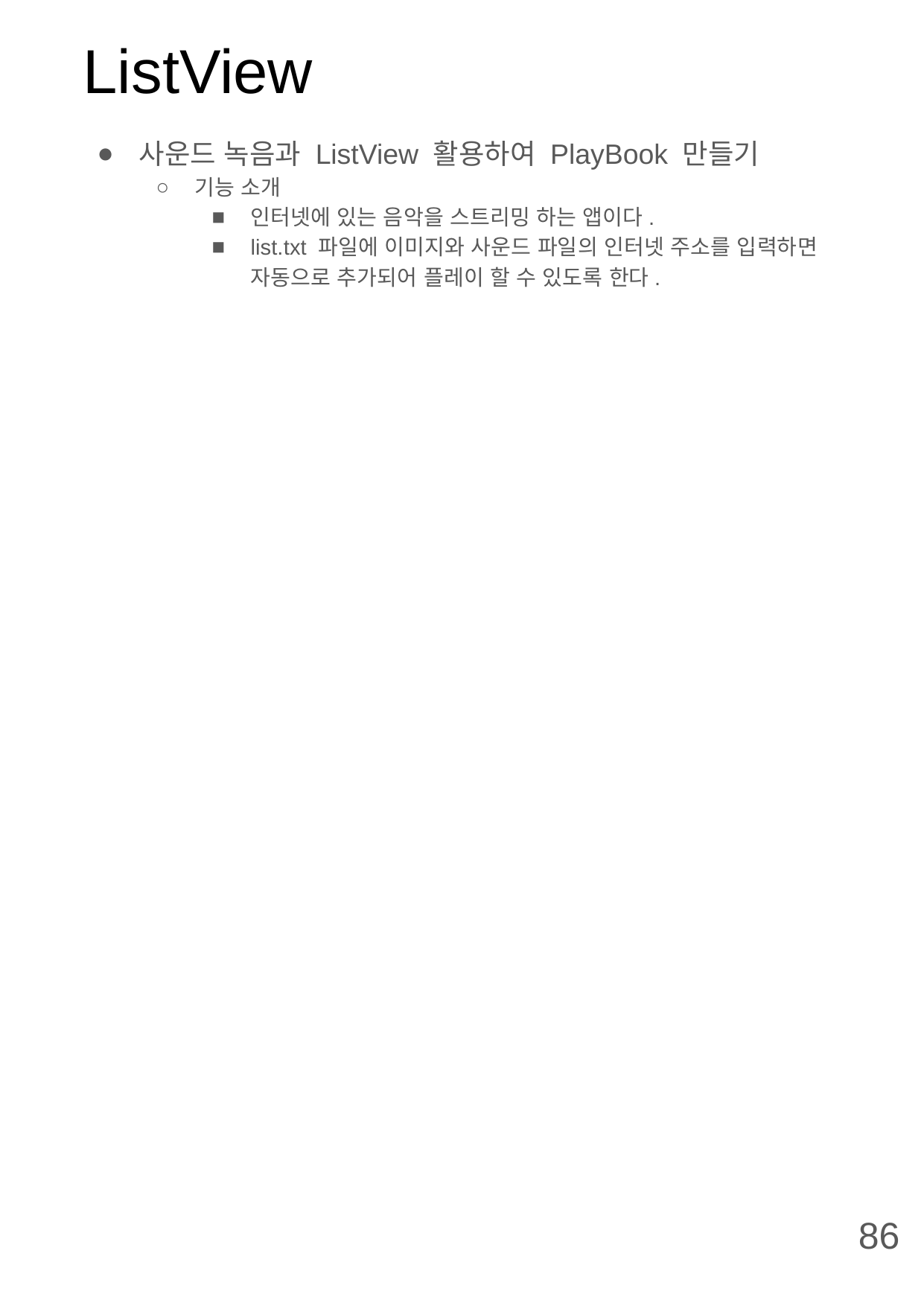

# ListView
사운드 녹음과 ListView 활용하여 PlayBook 만들기
기능 소개
인터넷에 있는 음악을 스트리밍 하는 앱이다.
list.txt 파일에 이미지와 사운드 파일의 인터넷 주소를 입력하면 자동으로 추가되어 플레이 할 수 있도록 한다.

86